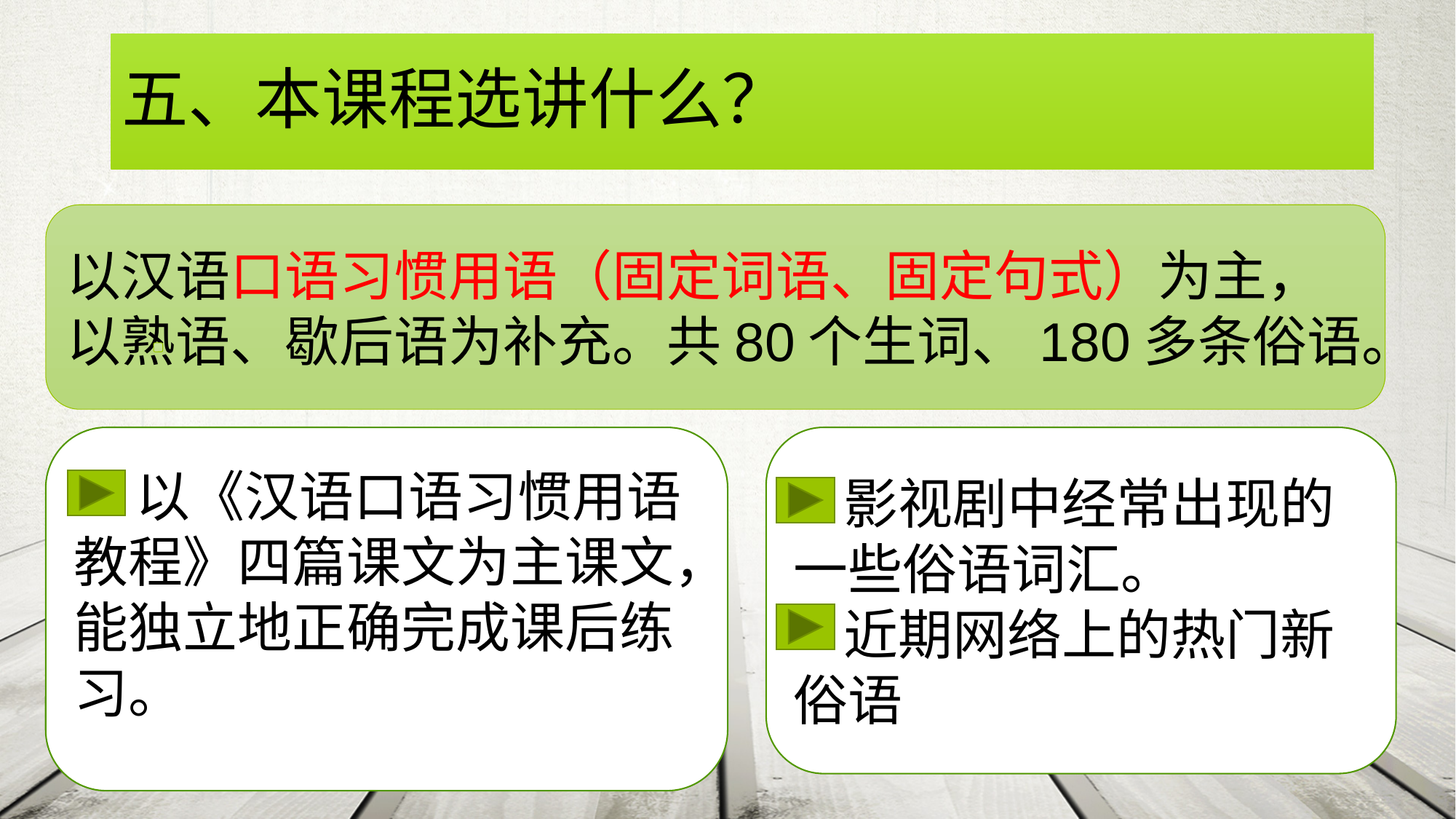

# 五、本课程选讲什么？

以汉语口语习惯用语（固定词语、固定句式）为主，以熟语、歇后语为补充。共80个生词、180多条俗语。

    以《汉语口语习惯用语教程》四篇课文为主课文，能独立地正确完成课后练习。

   影视剧中经常出现的一些俗语词汇。
   近期网络上的热门新俗语